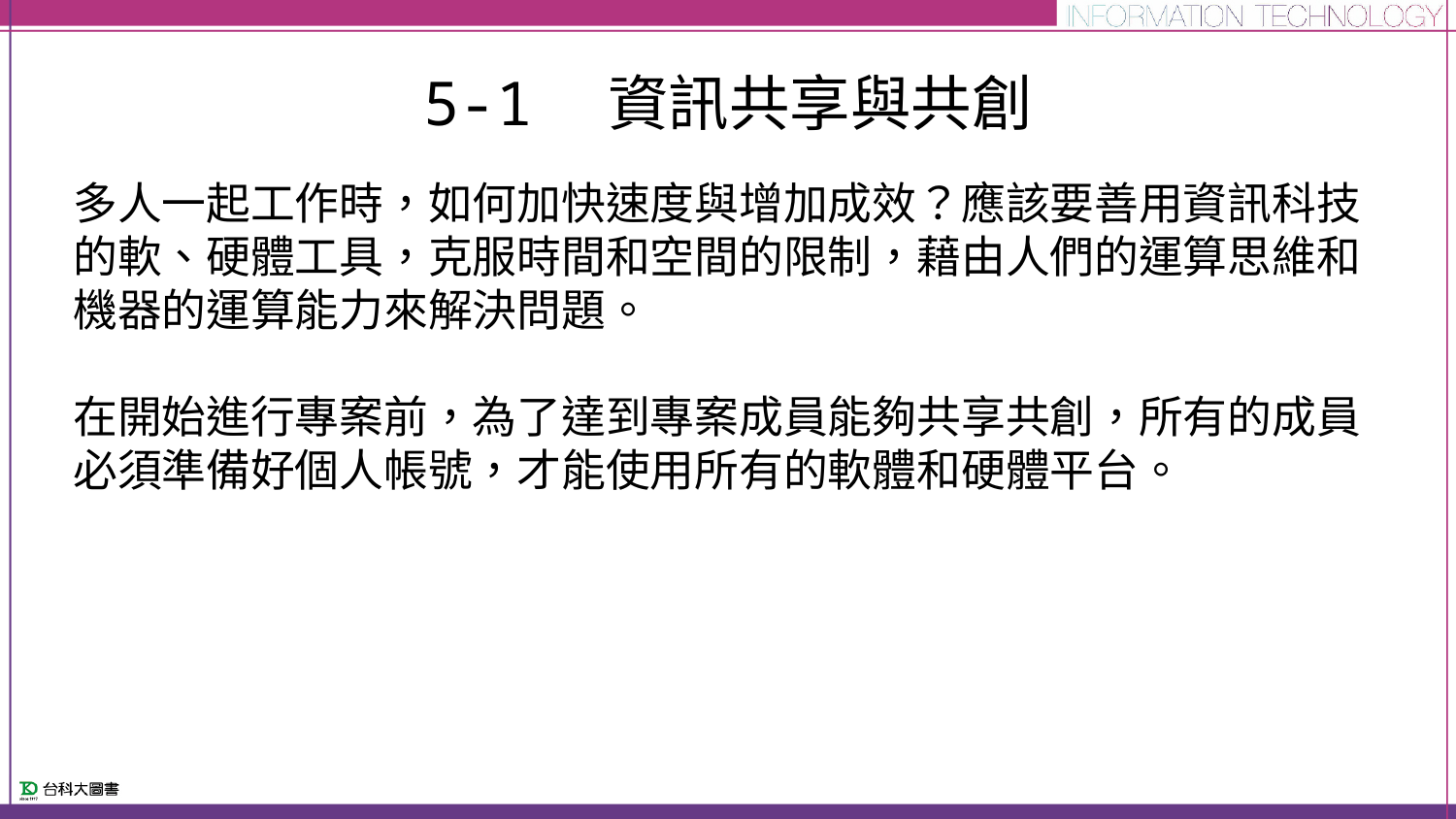

# 5-1　資訊共享與共創
多人一起工作時，如何加快速度與增加成效？應該要善用資訊科技的軟、硬體工具，克服時間和空間的限制，藉由人們的運算思維和機器的運算能力來解決問題。

在開始進行專案前，為了達到專案成員能夠共享共創，所有的成員必須準備好個人帳號，才能使用所有的軟體和硬體平台。